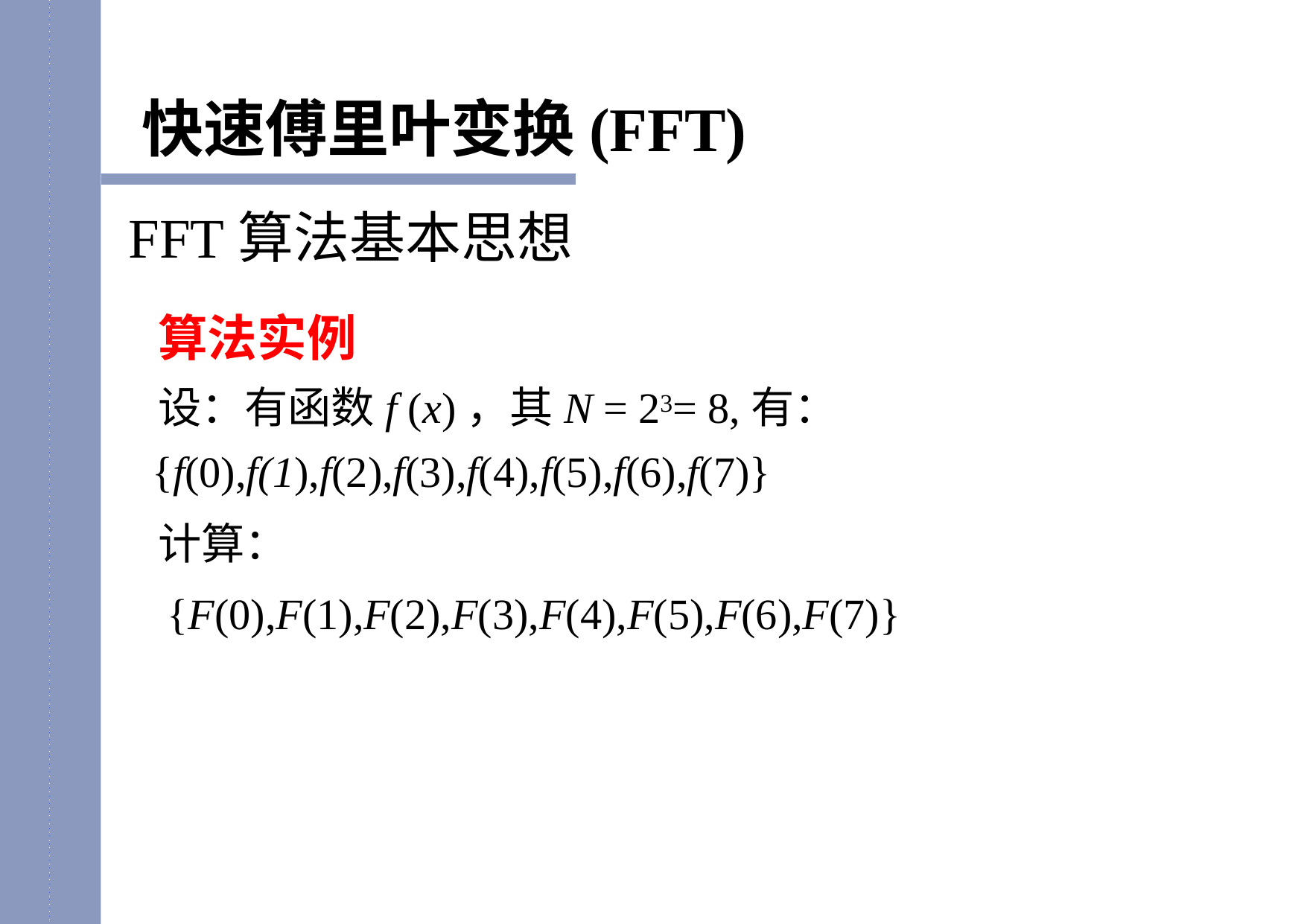

快速傅里叶变换(FFT)
# FFT算法基本思想
算法实例
设：有函数f (x)，其N = 23= 8,有：
{f(0),f(1),f(2),f(3),f(4),f(5),f(6),f(7)}
计算：
{F(0),F(1),F(2),F(3),F(4),F(5),F(6),F(7)}